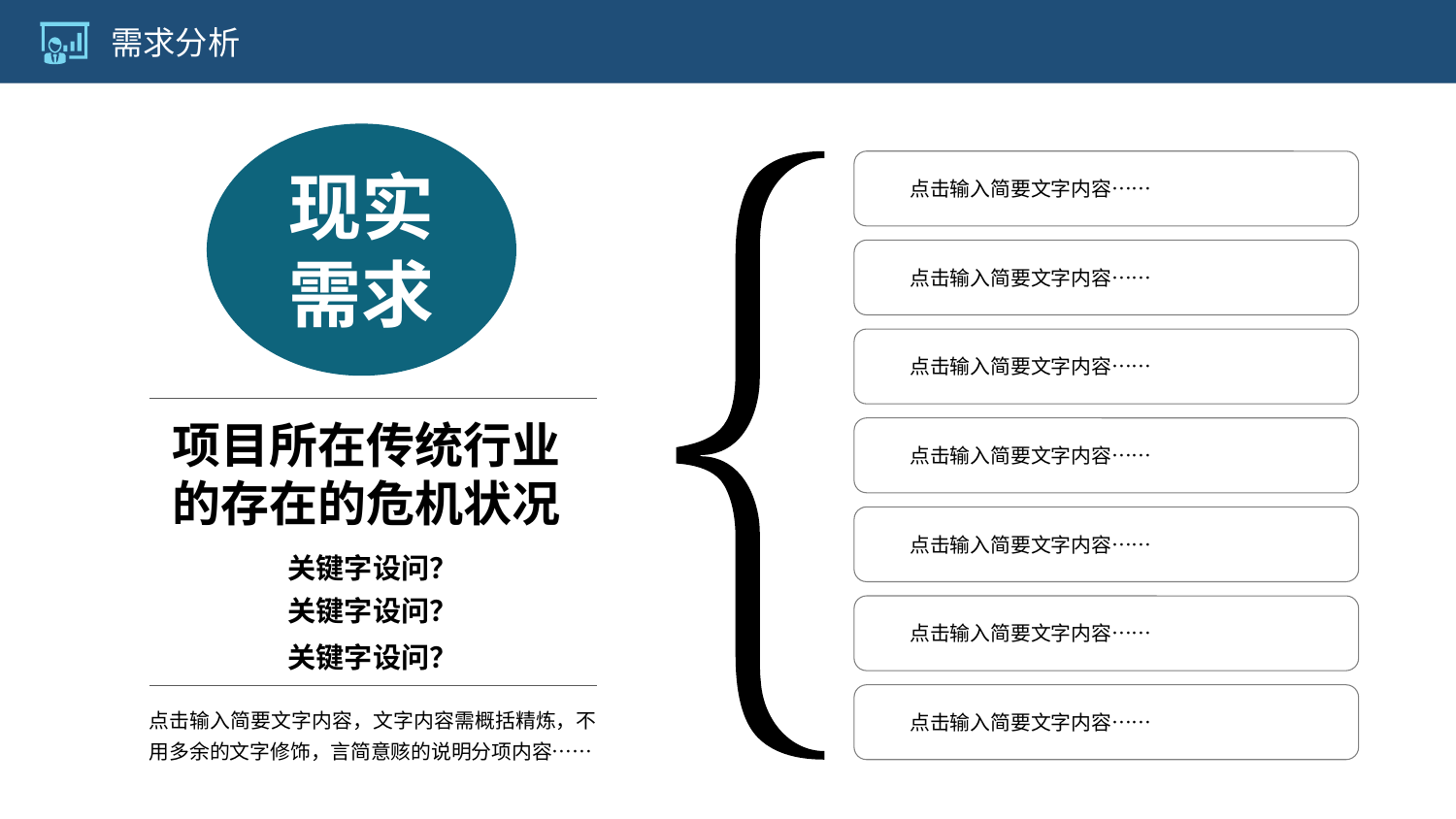

# 需求分析

现实需求
点击输入简要文字内容……

点击输入简要文字内容……

点击输入简要文字内容……
项目所在传统行业的存在的危机状况

点击输入简要文字内容……

点击输入简要文字内容……
关键字设问？
关键字设问？

点击输入简要文字内容……
关键字设问？

点击输入简要文字内容，文字内容需概括精炼，不用多余的文字修饰，言简意赅的说明分项内容……
点击输入简要文字内容……